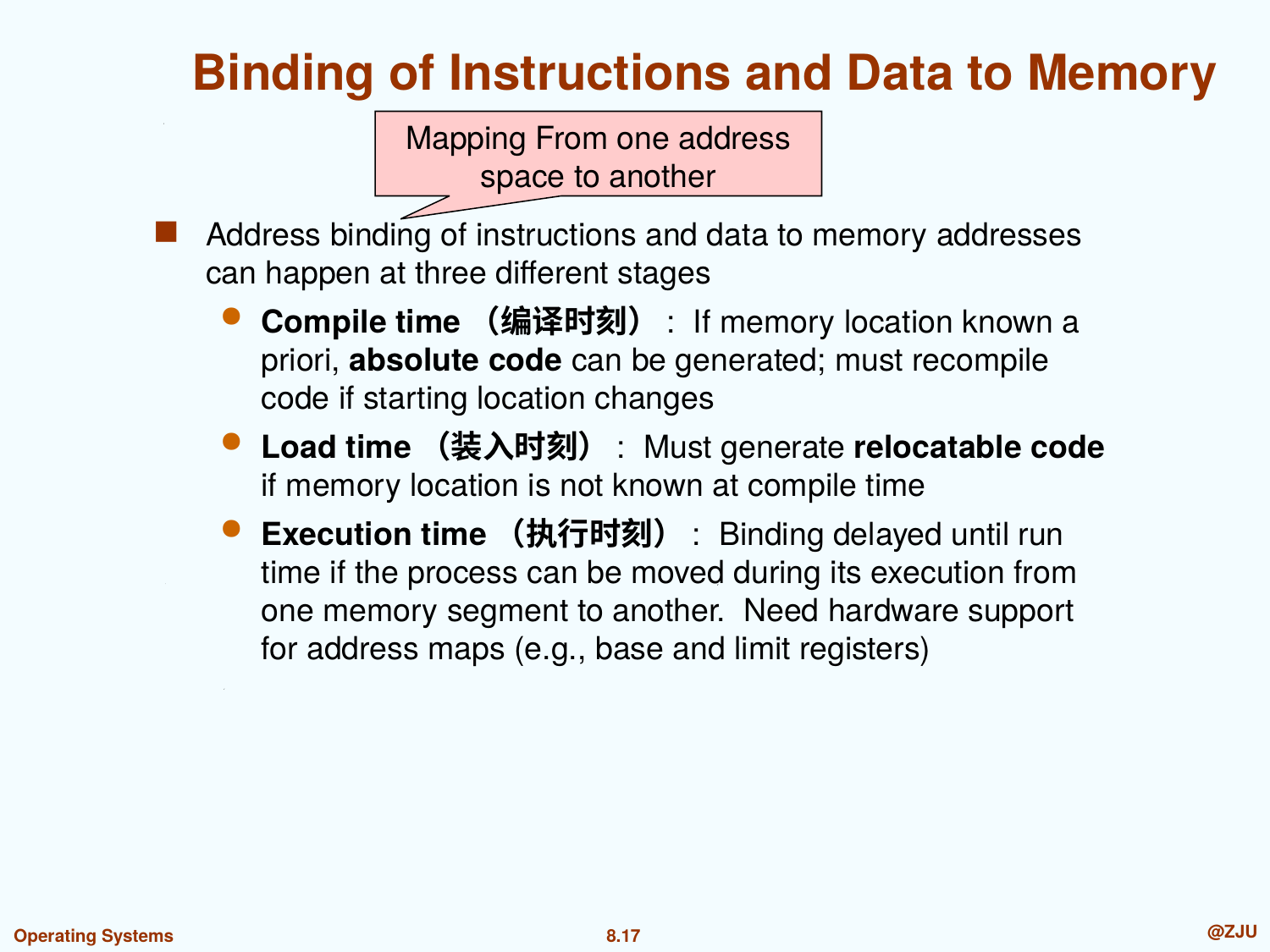

# Binding of Instructions and Data to Memory
Mapping From one address space to another

Address binding of instructions and data to memory addresses can happen at three different stages
Compile time（编译时刻）:  If memory location known a priori, absolute code can be generated; must recompile code if starting location changes
Load time（装入时刻）:  Must generate relocatable code if memory location is not known at compile time
Execution time（执行时刻）:  Binding delayed until run time if the process can be moved during its execution from one memory segment to another.  Need hardware support for address maps (e.g., base and limit registers)